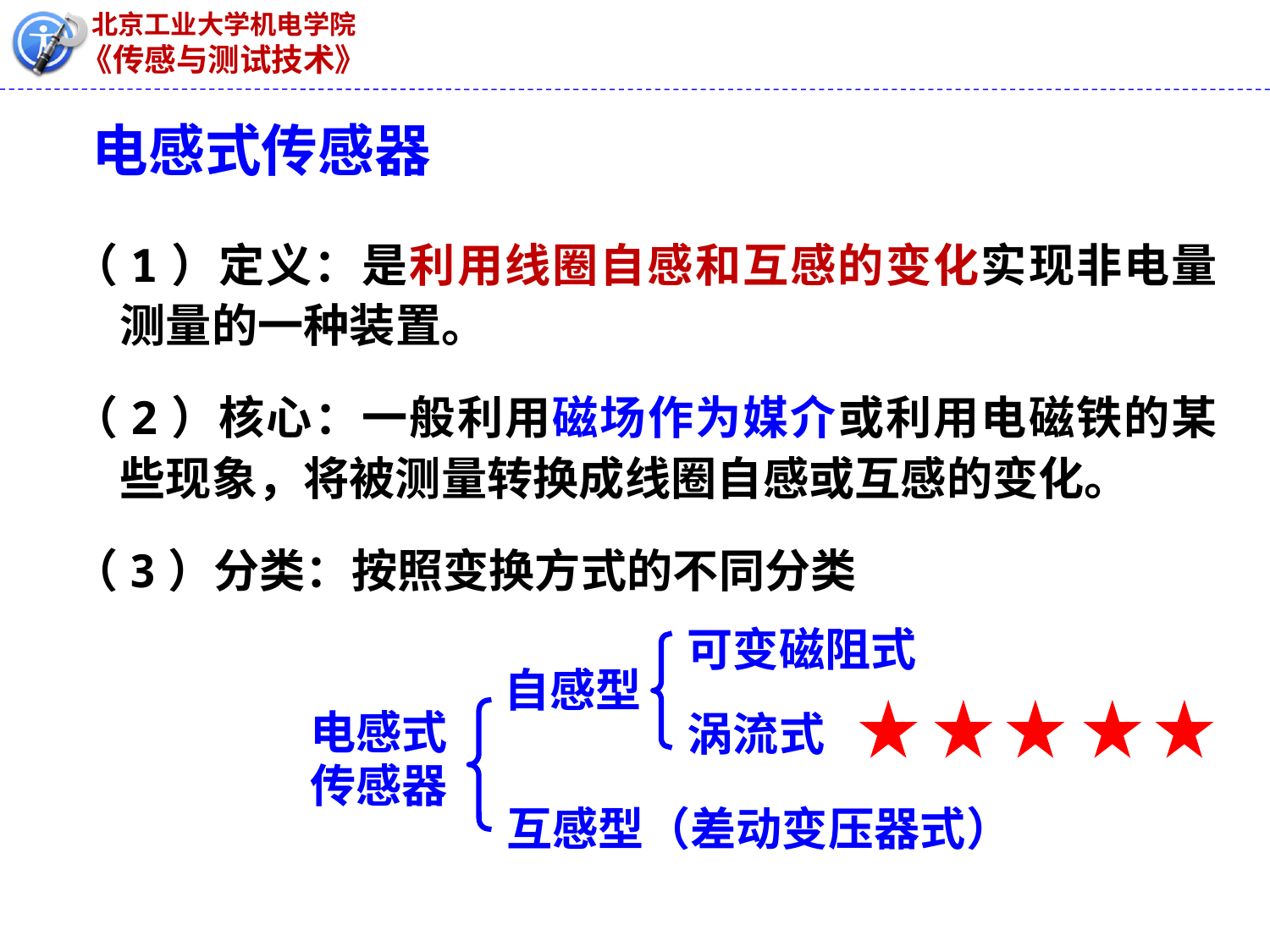

电感式传感器
（1）定义：是利用线圈自感和互感的变化实现非电量测量的一种装置。
（2）核心：一般利用磁场作为媒介或利用电磁铁的某些现象，将被测量转换成线圈自感或互感的变化。
（3）分类：按照变换方式的不同分类
可变磁阻式
涡流式

自感型

电感式
传感器
互感型（差动变压器式）